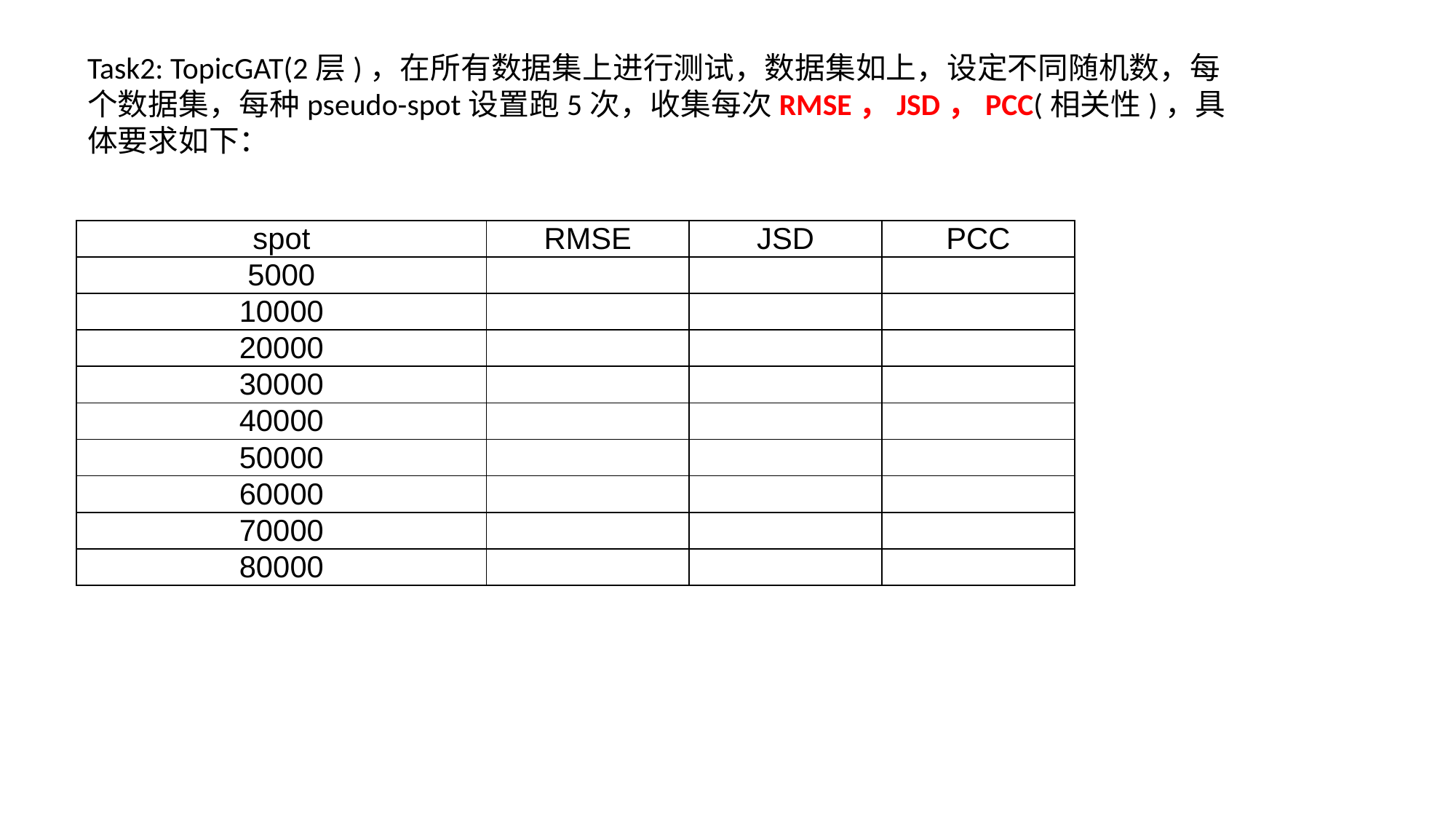

Task2: TopicGAT(2层)，在所有数据集上进行测试，数据集如上，设定不同随机数，每个数据集，每种pseudo-spot设置跑5次，收集每次RMSE，JSD，PCC(相关性)，具体要求如下：
| spot | RMSE | JSD | PCC |
| --- | --- | --- | --- |
| 5000 |  |  |  |
| 10000 |  |  |  |
| 20000 |  |  |  |
| 30000 |  |  |  |
| 40000 |  |  |  |
| 50000 |  |  |  |
| 60000 |  |  |  |
| 70000 |  |  |  |
| 80000 |  |  |  |